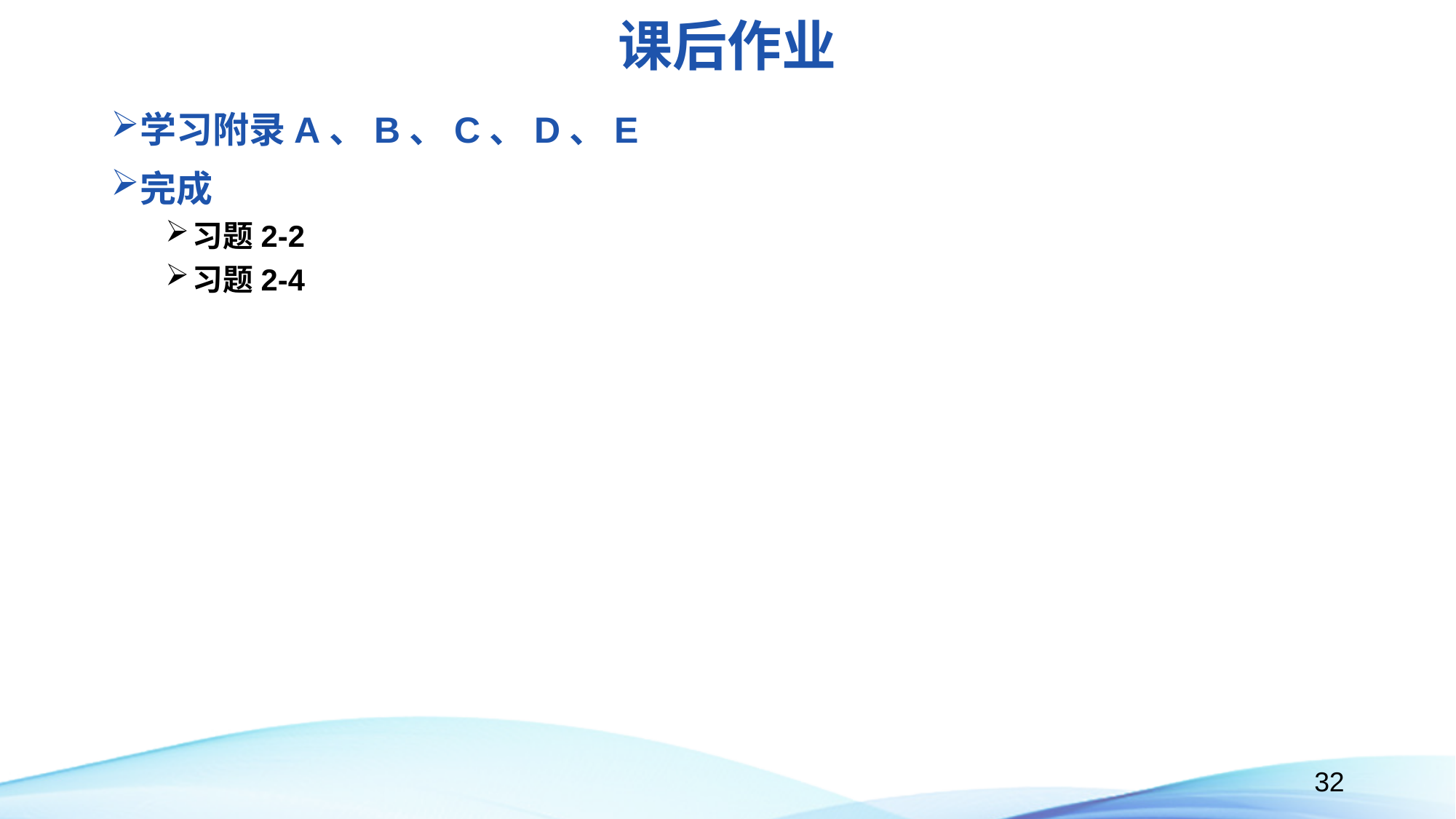

# 课后作业
学习附录A、B、C、D、E
完成
习题2-2
习题2-4
32